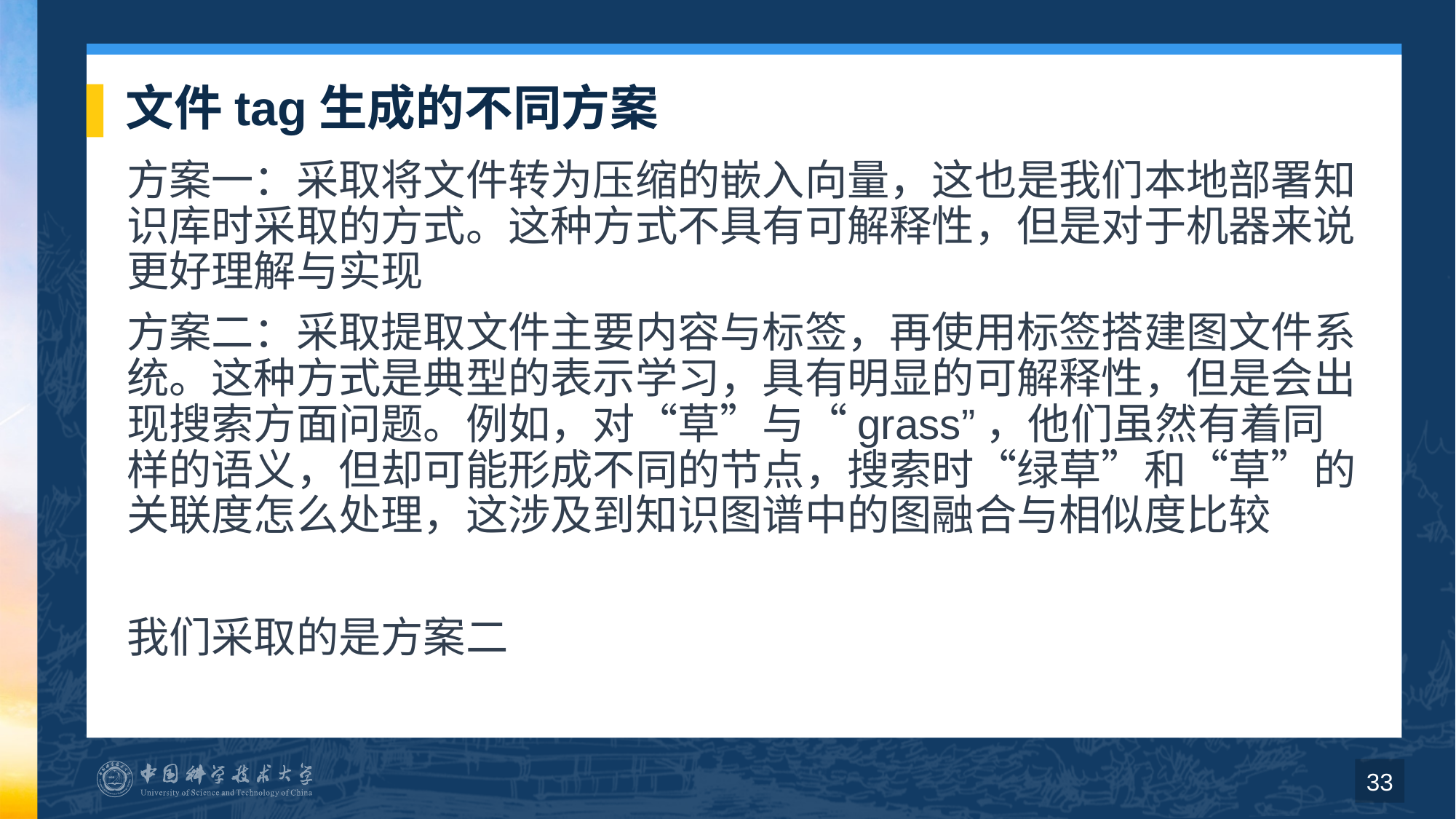

# 文件tag生成的不同方案
方案一：采取将文件转为压缩的嵌入向量，这也是我们本地部署知识库时采取的方式。这种方式不具有可解释性，但是对于机器来说更好理解与实现
方案二：采取提取文件主要内容与标签，再使用标签搭建图文件系统。这种方式是典型的表示学习，具有明显的可解释性，但是会出现搜索方面问题。例如，对“草”与“grass”，他们虽然有着同样的语义，但却可能形成不同的节点，搜索时“绿草”和“草”的关联度怎么处理，这涉及到知识图谱中的图融合与相似度比较

我们采取的是方案二
33